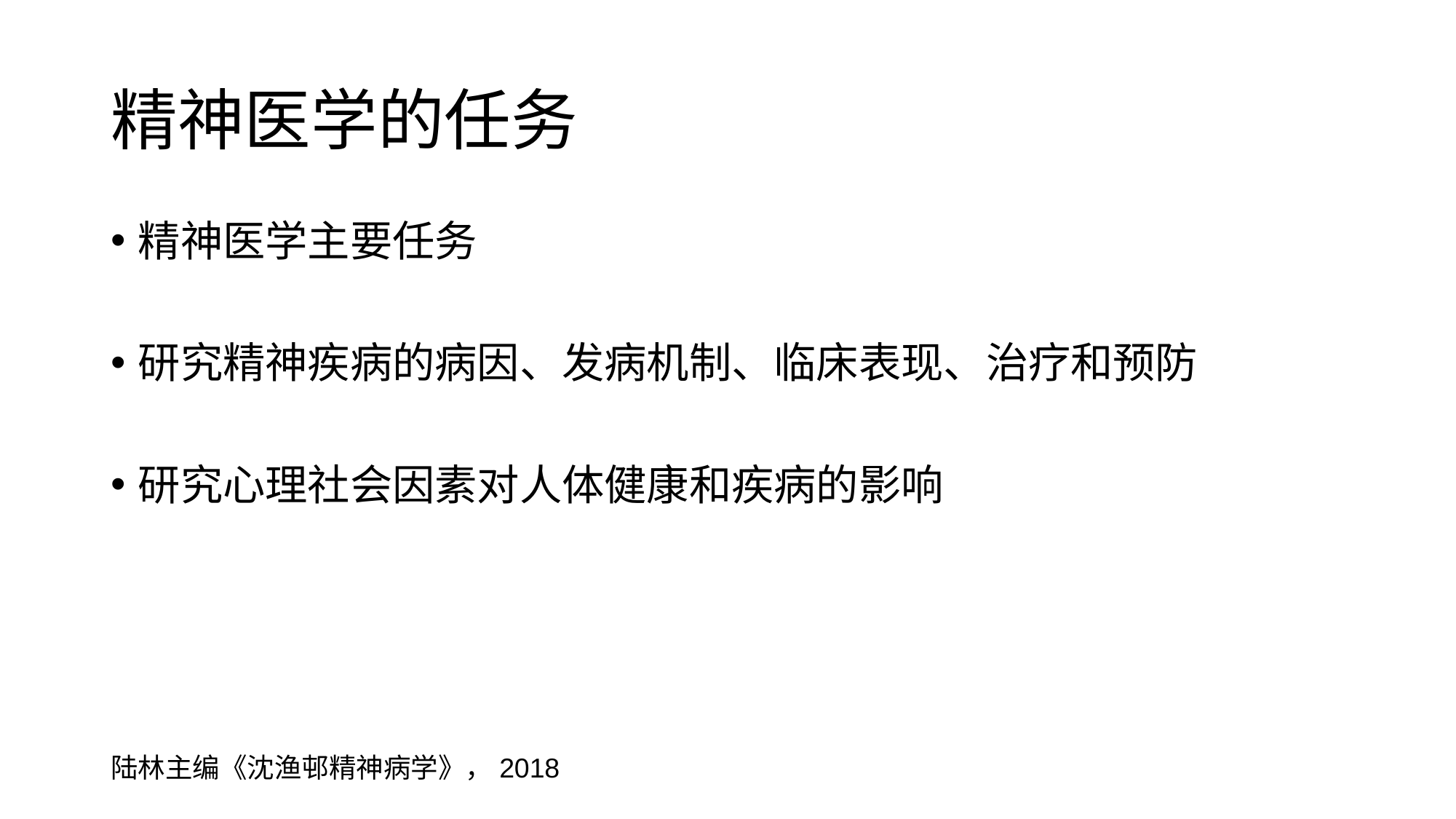

# 精神医学的任务
精神医学主要任务

研究精神疾病的病因、发病机制、临床表现、治疗和预防

研究心理社会因素对人体健康和疾病的影响

陆林主编《沈渔邨精神病学》，2018